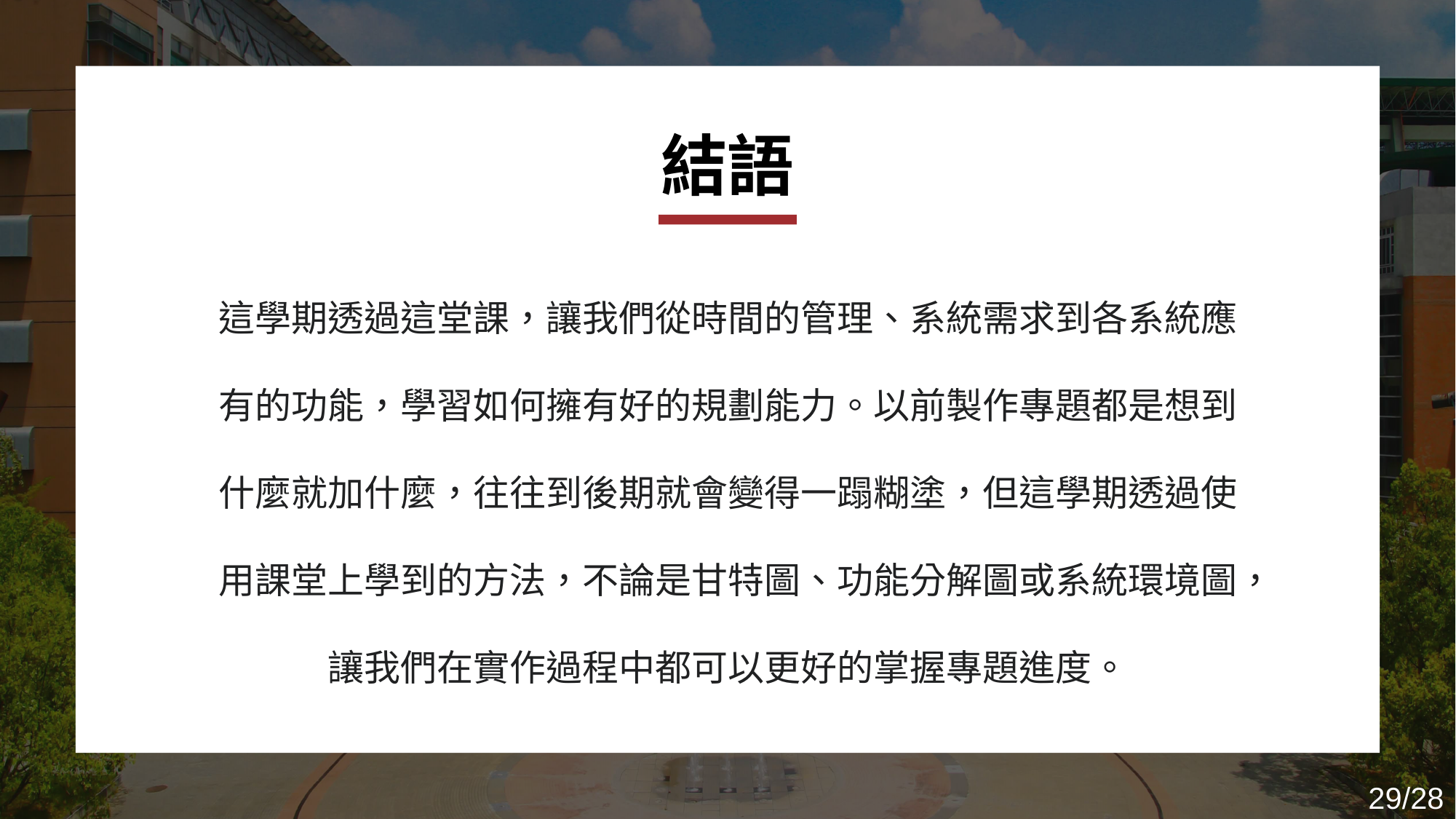

結語

這學期透過這堂課，讓我們從時間的管理、系統需求到各系統應有的功能，學習如何擁有好的規劃能力。以前製作專題都是想到什麼就加什麼，往往到後期就會變得一蹋糊塗，但這學期透過使用課堂上學到的方法，不論是甘特圖、功能分解圖或系統環境圖，讓我們在實作過程中都可以更好的掌握專題進度。
29/28